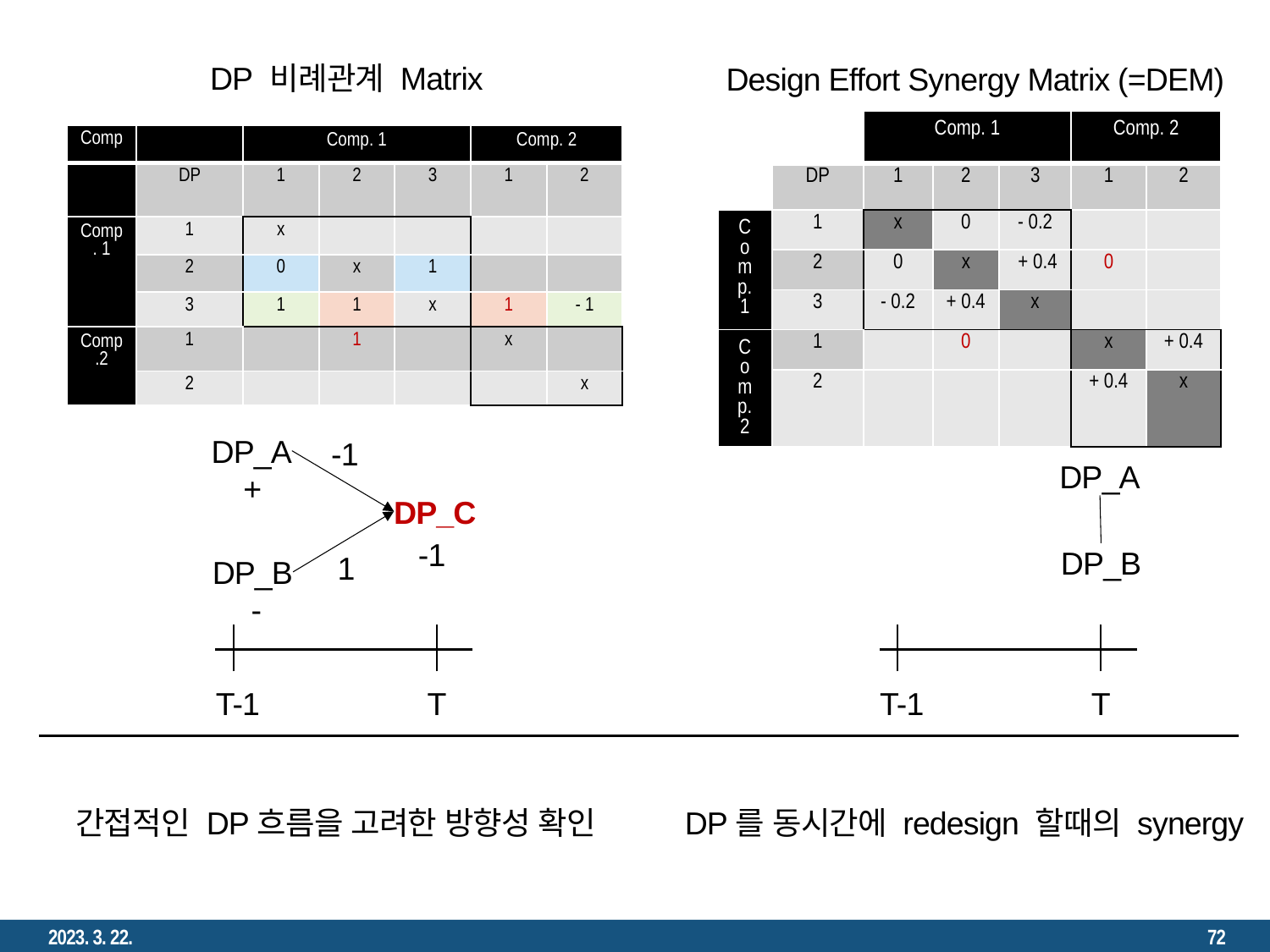

DP 비례관계 Matrix
Design Effort Synergy Matrix (=DEM)
|  |  | Comp. 1 |  |  | Comp. 2 |  |
| --- | --- | --- | --- | --- | --- | --- |
|  | DP | 1 | 2 | 3 | 1 | 2 |
| Comp. 1 | 1 | x | 0 | - 0.2 |  |  |
|  | 2 | 0 | x | + 0.4 | 0 |  |
|  | 3 | - 0.2 | + 0.4 | x |  |  |
| Comp.2 | 1 |  | 0 |  | x | + 0.4 |
|  | 2 |  |  |  | + 0.4 | x |
| Comp |  | Comp. 1 |  |  | Comp. 2 |  |
| --- | --- | --- | --- | --- | --- | --- |
|  | DP | 1 | 2 | 3 | 1 | 2 |
| Comp. 1 | 1 | x |  |  |  |  |
|  | 2 | 0 | x | 1 |  |  |
|  | 3 | 1 | 1 | x | 1 | - 1 |
| Comp.2 | 1 |  | 1 |  | x |  |
|  | 2 |  |  |  |  | x |
DP_A
-1
DP_A
+
DP_C
-1
DP_B
1
DP_B
-
T-1
T
T-1
T
DP를 동시간에 redesign 할때의 synergy
간접적인 DP흐름을 고려한 방향성 확인
2023. 3. 22.
72